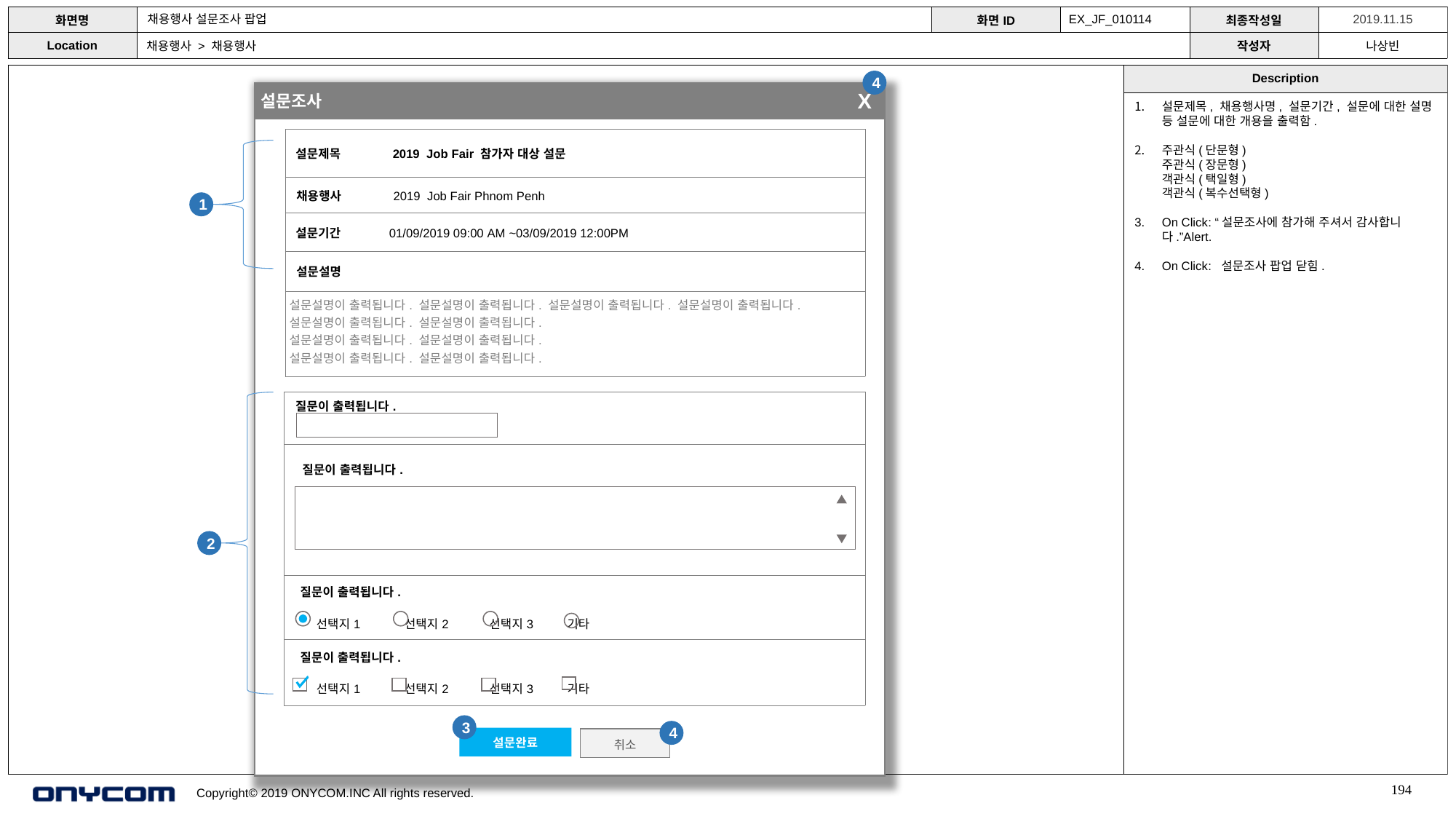

채용행사 설문조사 팝업
EX_JF_010114
채용행사 > 채용행사
4
X
Cosmo
설문조사
설문제목, 채용행사명, 설문기간, 설문에 대한 설명 등 설문에 대한 개용을 출력함.

주관식(단문형)
주관식(장문형)
객관식(택일형)
객관식(복수선택형)

On Click: “설문조사에 참가해 주셔서 감사합니다.”Alert.

On Click:  설문조사 팝업 닫힘.

| 설문제목 2019 Job Fair 참가자 대상 설문 |
| --- |
| 채용행사 2019 Job Fair Phnom Penh |
| 설문기간 01/09/2019 09:00 AM ~03/09/2019 12:00PM |
| 설문설명 |
| 설문설명이 출력됩니다. 설문설명이 출력됩니다. 설문설명이 출력됩니다. 설문설명이 출력됩니다. 설문설명이 출력됩니다. 설문설명이 출력됩니다. 설문설명이 출력됩니다. 설문설명이 출력됩니다. 설문설명이 출력됩니다. 설문설명이 출력됩니다. |

1

| 질문이 출력됩니다. |
| --- |
| 질문이 출력됩니다. |
| 질문이 출력됩니다. 선택지1 선택지2 선택지3 기타 |
| 질문이 출력됩니다. 선택지1 선택지2 선택지3 기타 |

2

3
4
설문완료
취소
194